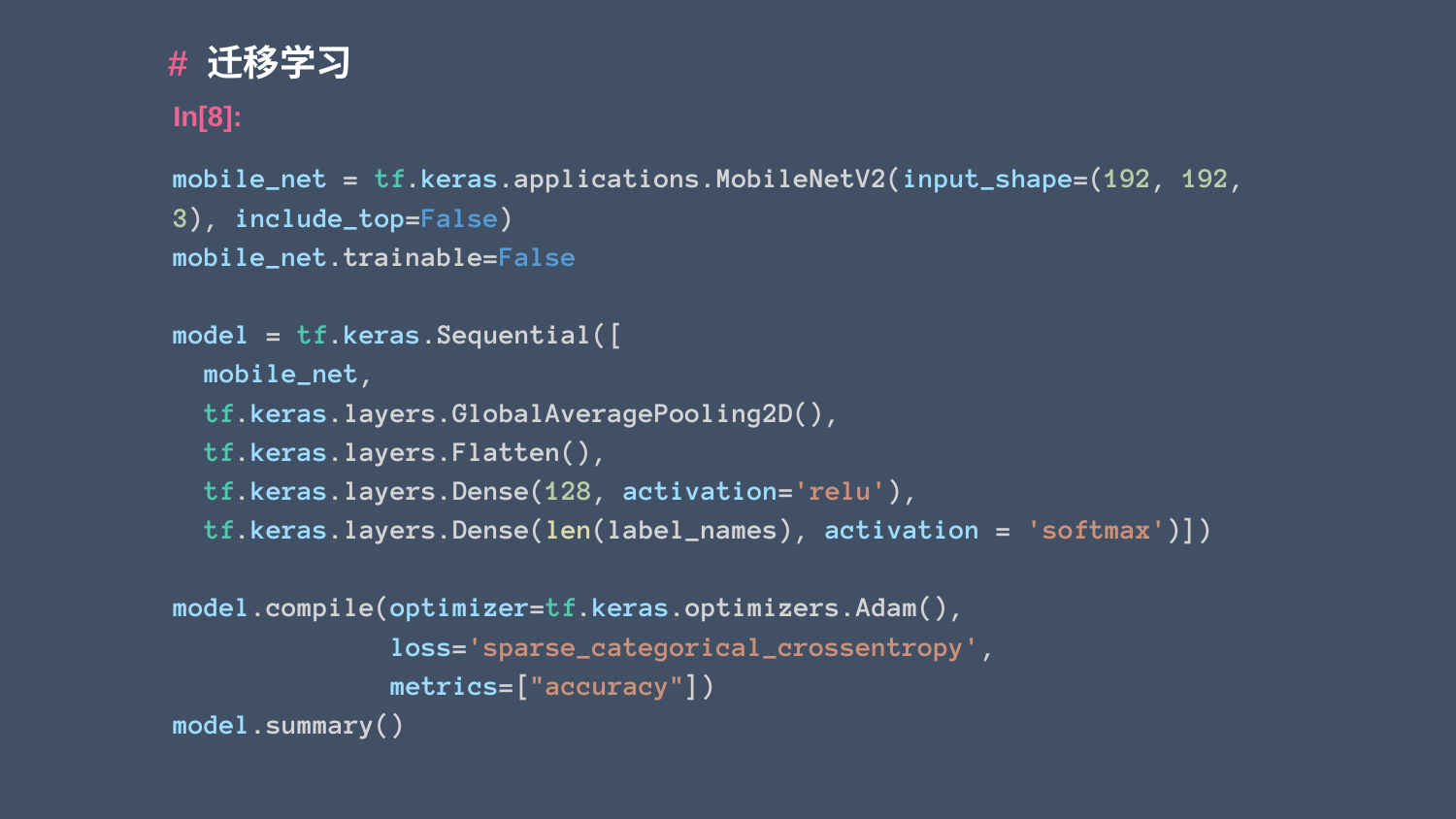

# 迁移学习
In[8]:
mobile_net = tf.keras.applications.MobileNetV2(input_shape=(192, 192, 3), include_top=False)
mobile_net.trainable=False
model = tf.keras.Sequential([
  mobile_net,
  tf.keras.layers.GlobalAveragePooling2D(),
  tf.keras.layers.Flatten(),
  tf.keras.layers.Dense(128, activation='relu'),
  tf.keras.layers.Dense(len(label_names), activation = 'softmax')])
model.compile(optimizer=tf.keras.optimizers.Adam(),
              loss='sparse_categorical_crossentropy',
              metrics=["accuracy"])
model.summary()